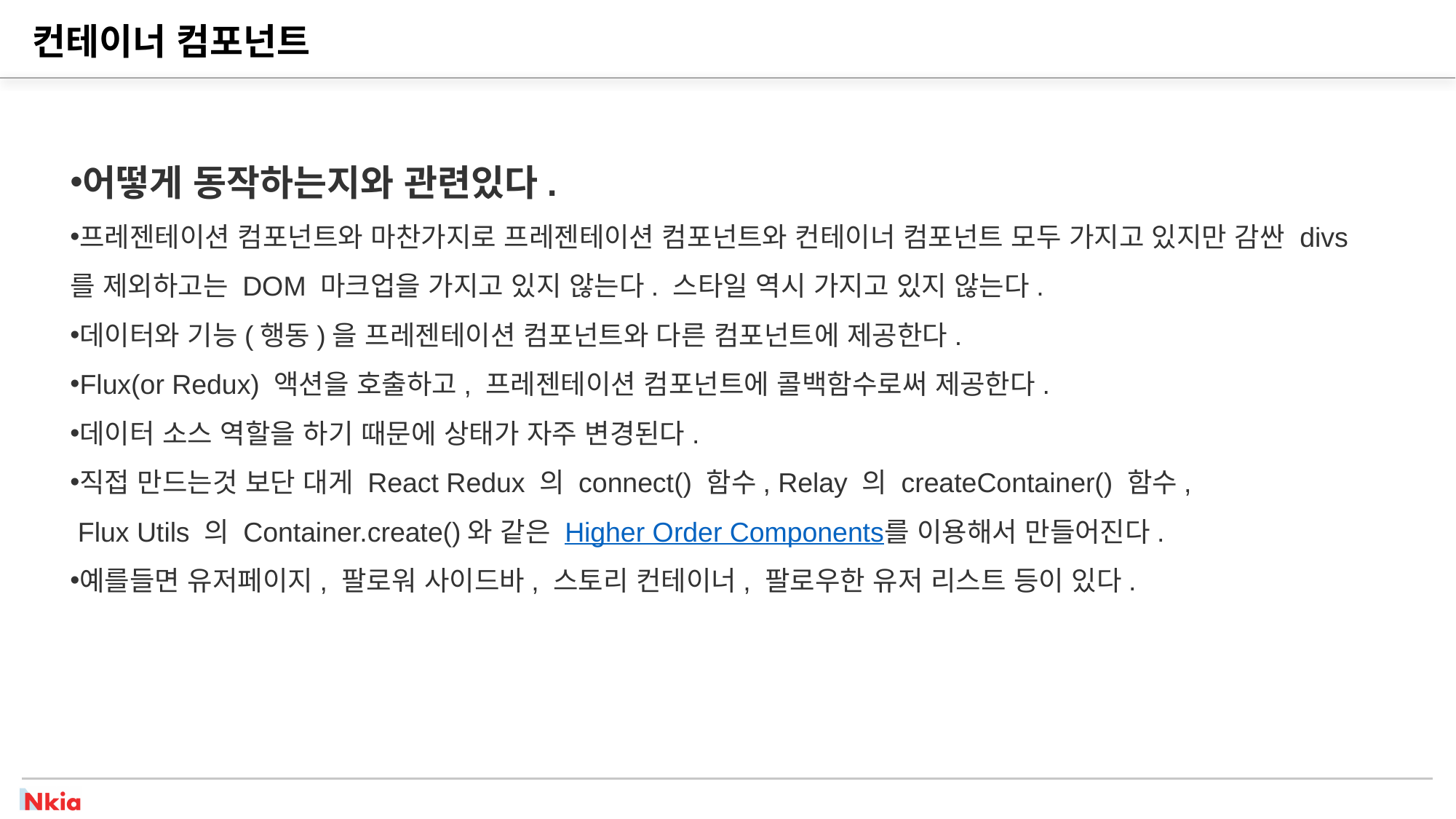

# 컨테이너 컴포넌트
어떻게 동작하는지와 관련있다.
프레젠테이션 컴포넌트와 마찬가지로 프레젠테이션 컴포넌트와 컨테이너 컴포넌트 모두 가지고 있지만 감싼 divs 를 제외하고는 DOM 마크업을 가지고 있지 않는다. 스타일 역시 가지고 있지 않는다.
데이터와 기능(행동)을 프레젠테이션 컴포넌트와 다른 컴포넌트에 제공한다.
Flux(or Redux) 액션을 호출하고, 프레젠테이션 컴포넌트에 콜백함수로써 제공한다.
데이터 소스 역할을 하기 때문에 상태가 자주 변경된다.
직접 만드는것 보단 대게 React Redux 의 connect() 함수, Relay 의 createContainer() 함수,
 Flux Utils 의 Container.create()와 같은 Higher Order Components를 이용해서 만들어진다.
예를들면 유저페이지, 팔로워 사이드바, 스토리 컨테이너, 팔로우한 유저 리스트 등이 있다.